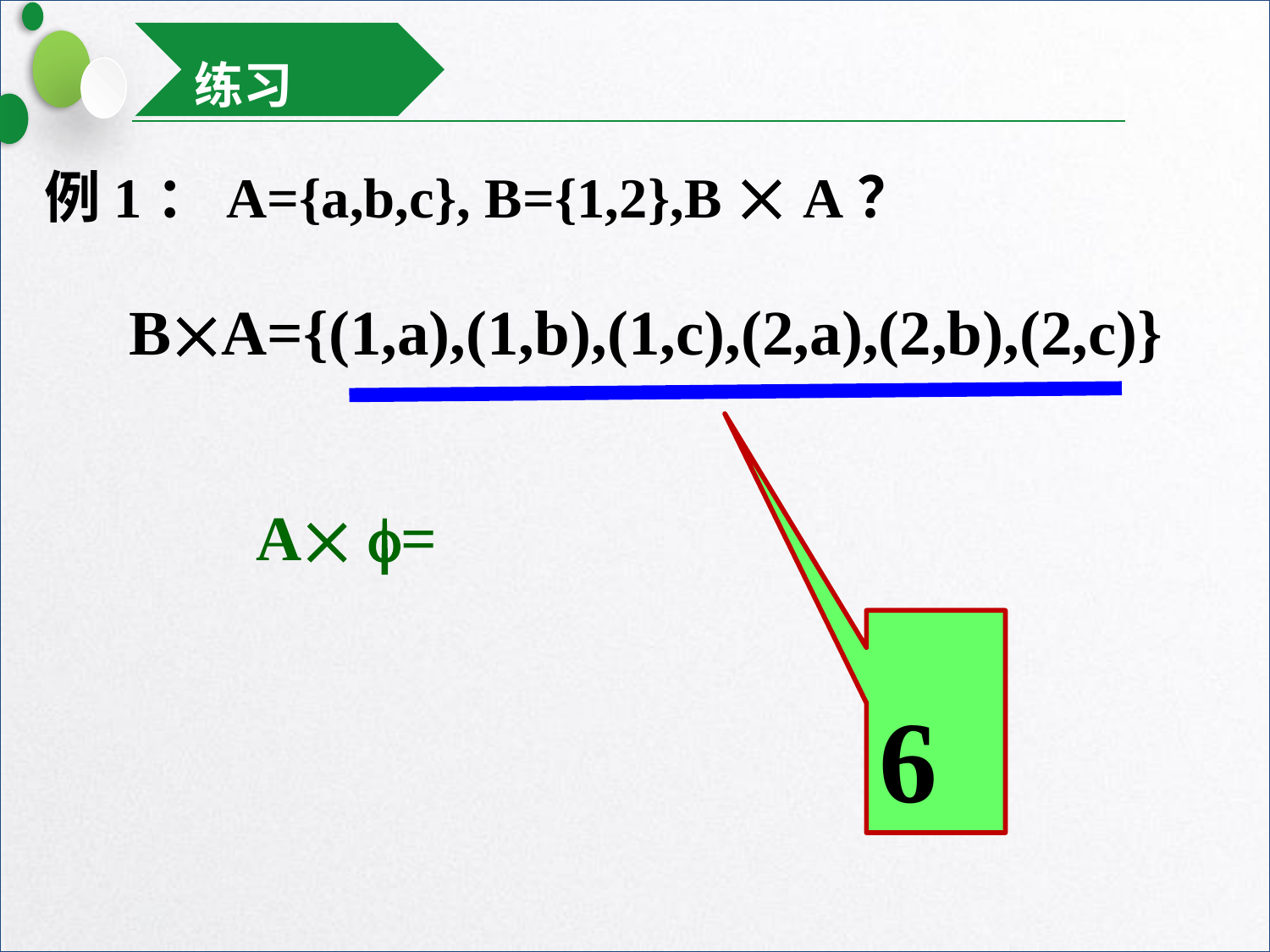

练习
例1：A={a,b,c}, B={1,2},B × A？
B×A={(1,a),(1,b),(1,c),(2,a),(2,b),(2,c)}
A× φ=
6